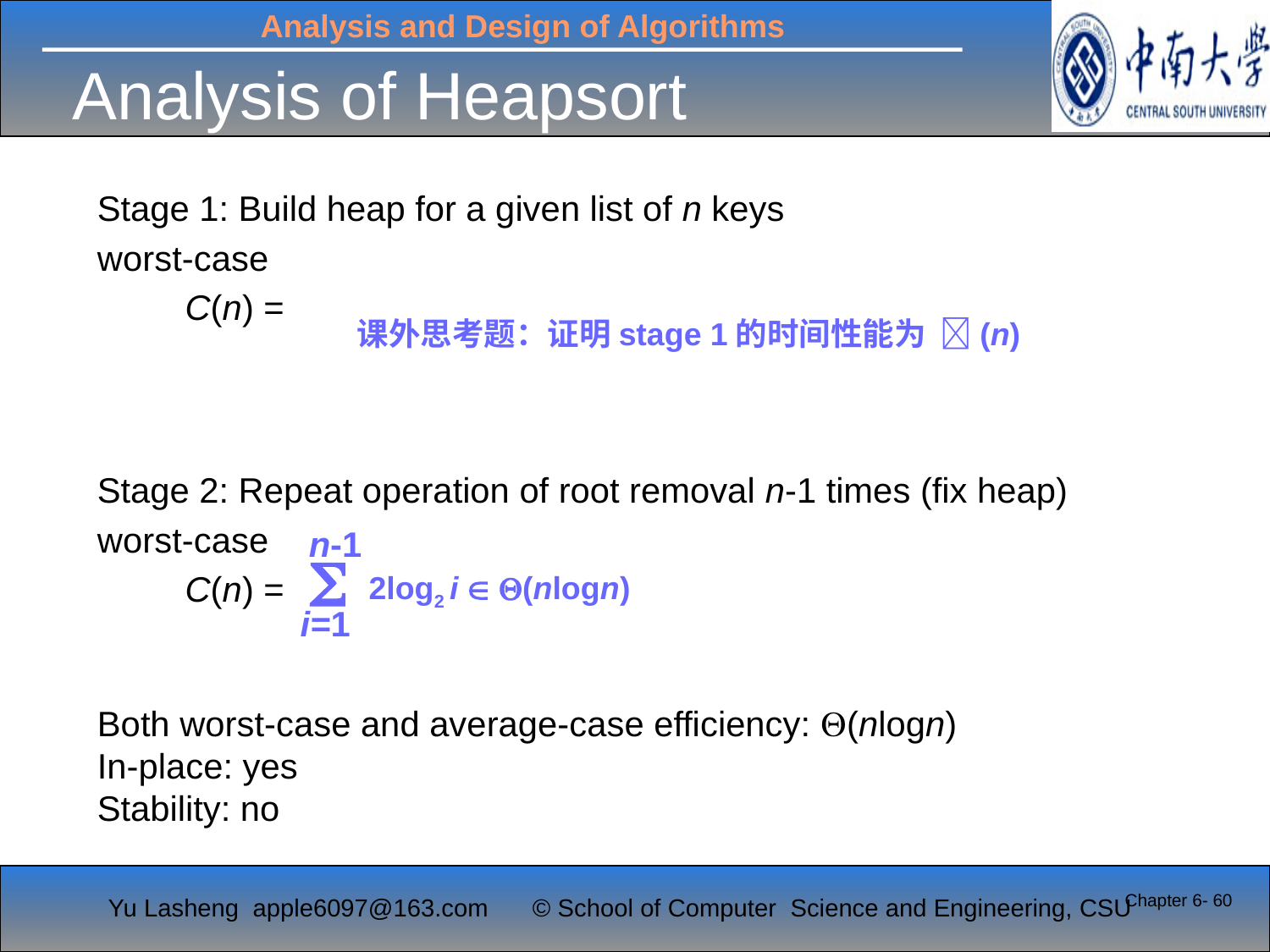

# Analysis of Heapsort
Stage 1: Build heap for a given list of n keys
worst-case
         C(n) =

Stage 2: Repeat operation of root removal n-1 times (fix heap)
worst-case
         C(n) =
Both worst-case and average-case efficiency: Θ(nlogn)
In-place: yes
Stability: no
课外思考题：证明stage 1的时间性能为  Θ(n)

n-1
Σ
  2log2 i ∈ Θ(nlogn)
i=1
Chapter 6- 60